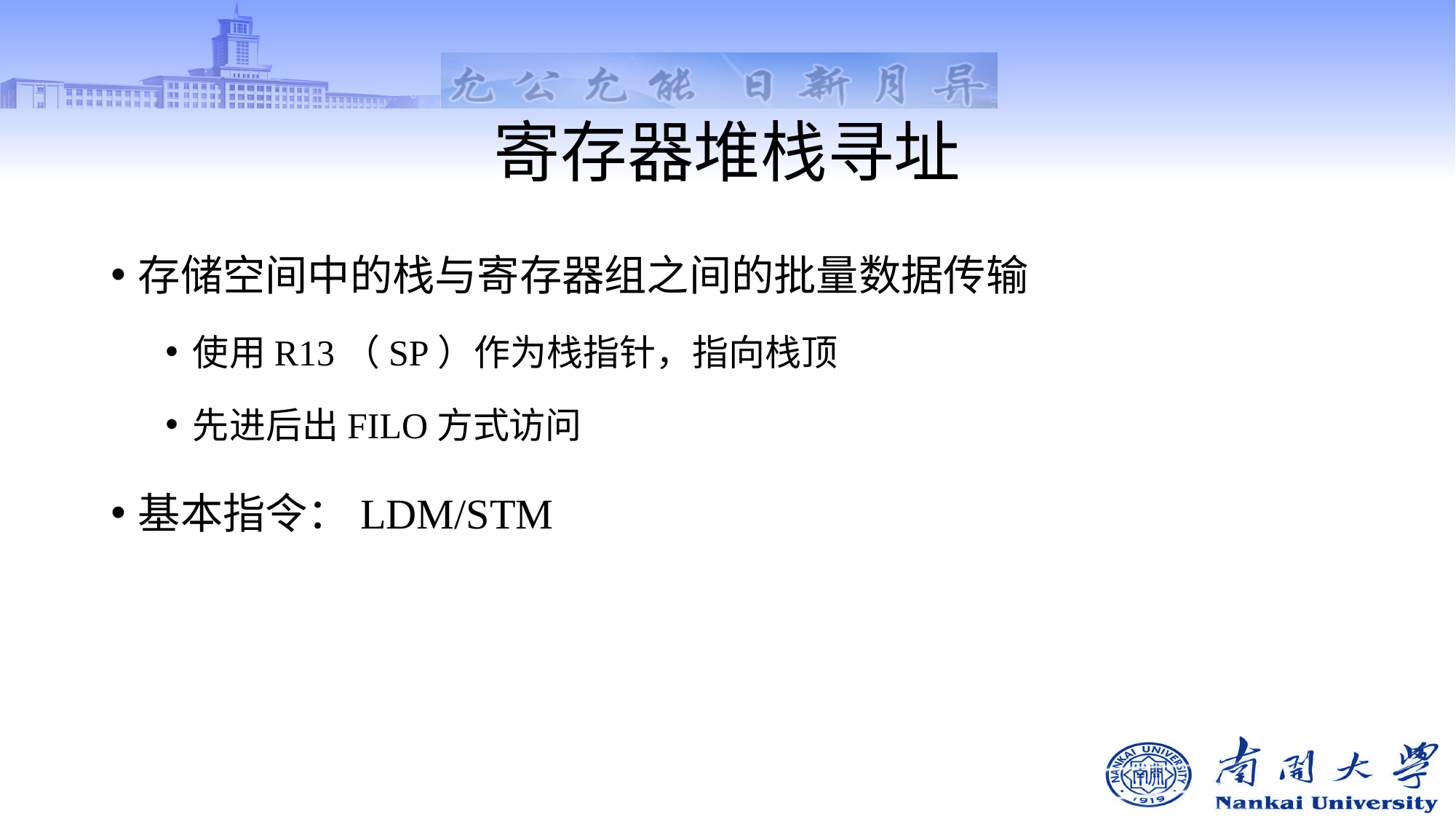

# 寄存器堆栈寻址
存储空间中的栈与寄存器组之间的批量数据传输
使用R13（SP）作为栈指针，指向栈顶
先进后出FILO方式访问
基本指令：LDM/STM